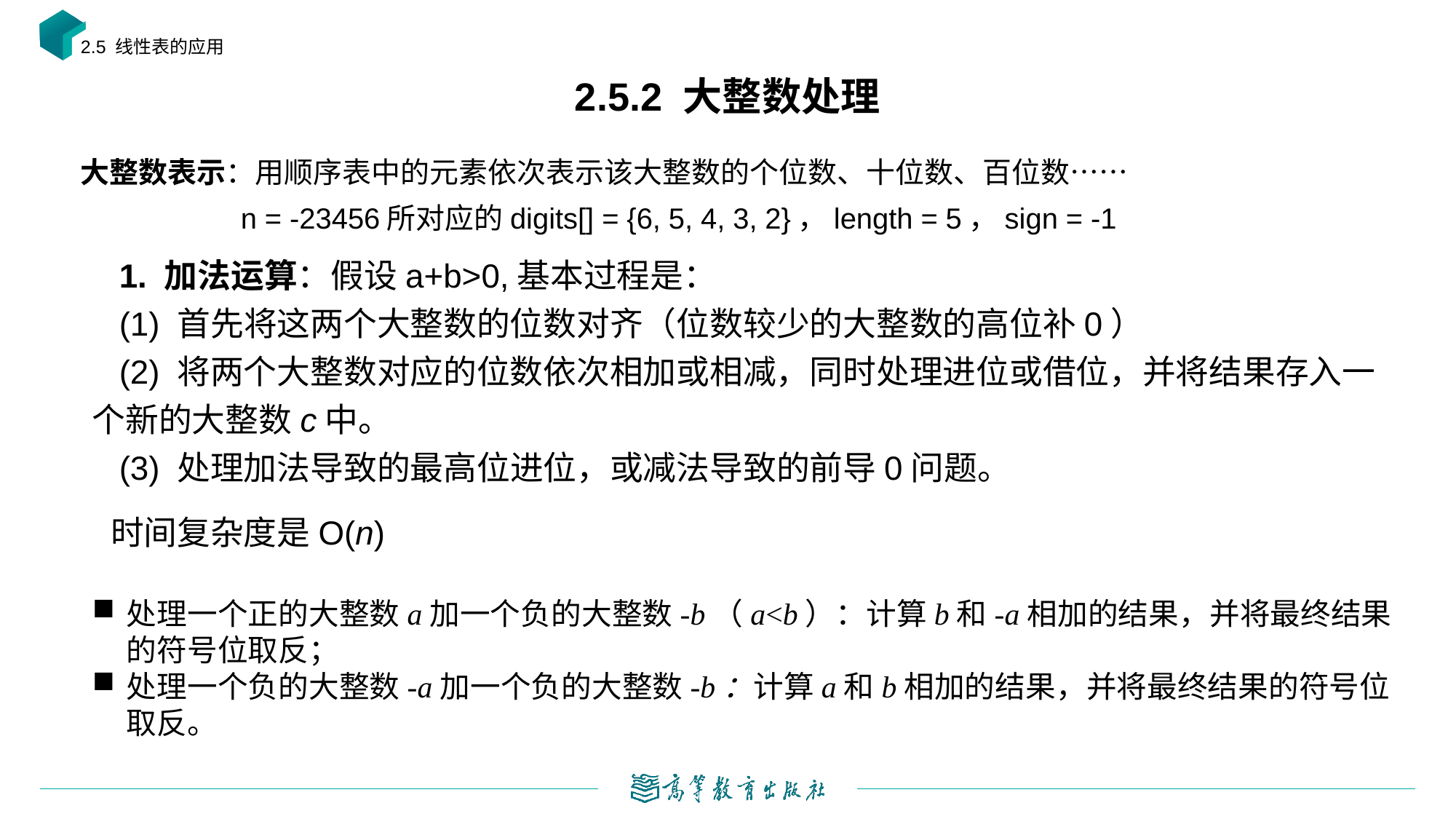

2.5 线性表的应用

# 2.5.2 大整数处理
大整数表示：用顺序表中的元素依次表示该大整数的个位数、十位数、百位数……
                    n = -23456所对应的digits[] = {6, 5, 4, 3, 2}，length = 5，sign = -1
1. 加法运算：假设a+b>0,基本过程是：
(1) 首先将这两个大整数的位数对齐（位数较少的大整数的高位补0）
(2) 将两个大整数对应的位数依次相加或相减，同时处理进位或借位，并将结果存入一个新的大整数c中。
(3) 处理加法导致的最高位进位，或减法导致的前导0问题。
时间复杂度是O(n)
处理一个正的大整数a加一个负的大整数-b（a<b）：计算b和-a相加的结果，并将最终结果的符号位取反；
处理一个负的大整数-a加一个负的大整数-b：计算a和b相加的结果，并将最终结果的符号位取反。